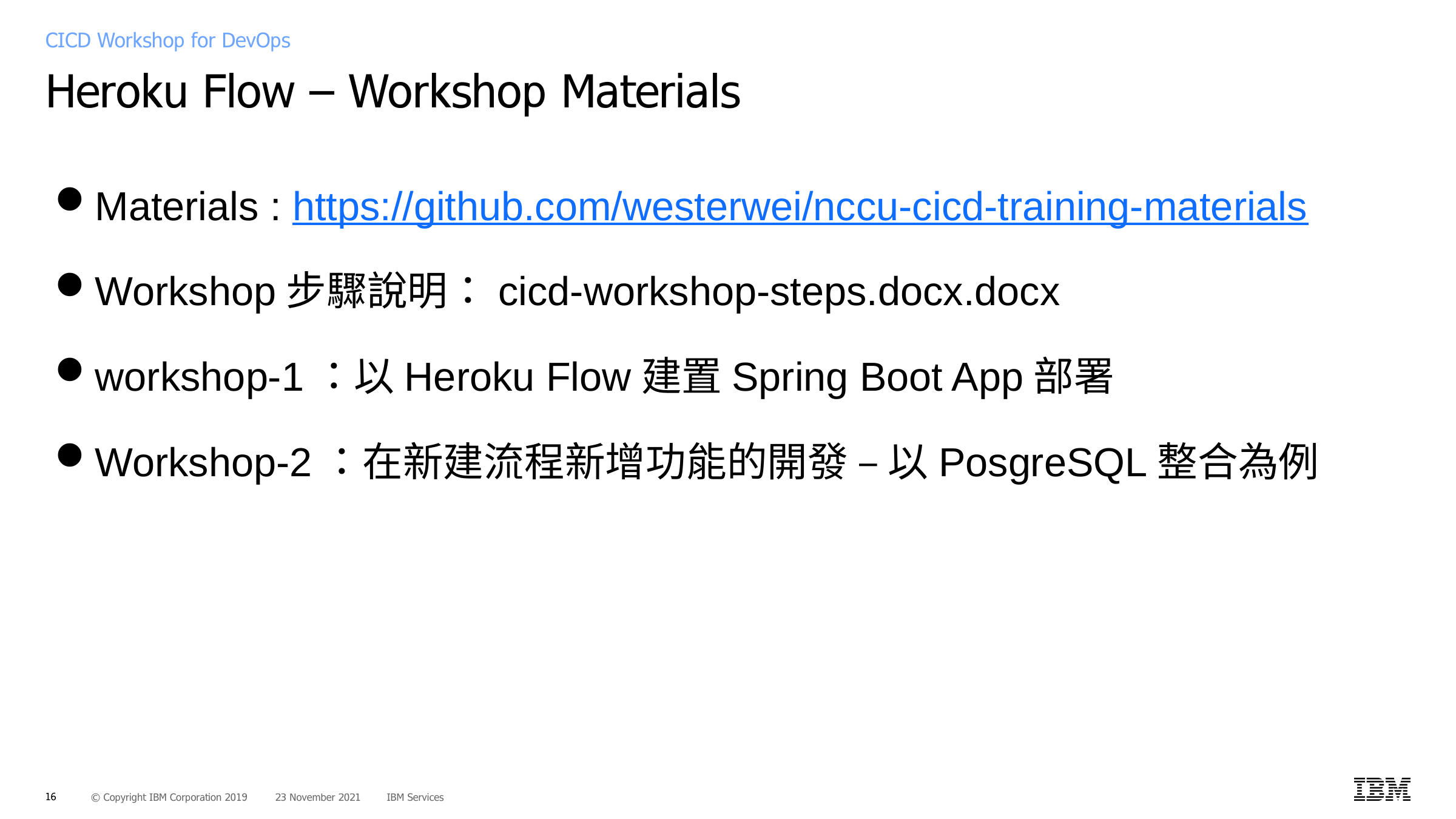

CICD Workshop for DevOps
# Heroku Flow – Workshop Materials
Materials : https://github.com/westerwei/nccu-cicd-training-materials
Workshop步驟說明：cicd-workshop-steps.docx.docx
workshop-1：以Heroku Flow建置Spring Boot App部署
Workshop-2：在新建流程新增功能的開發 – 以PosgreSQL整合為例